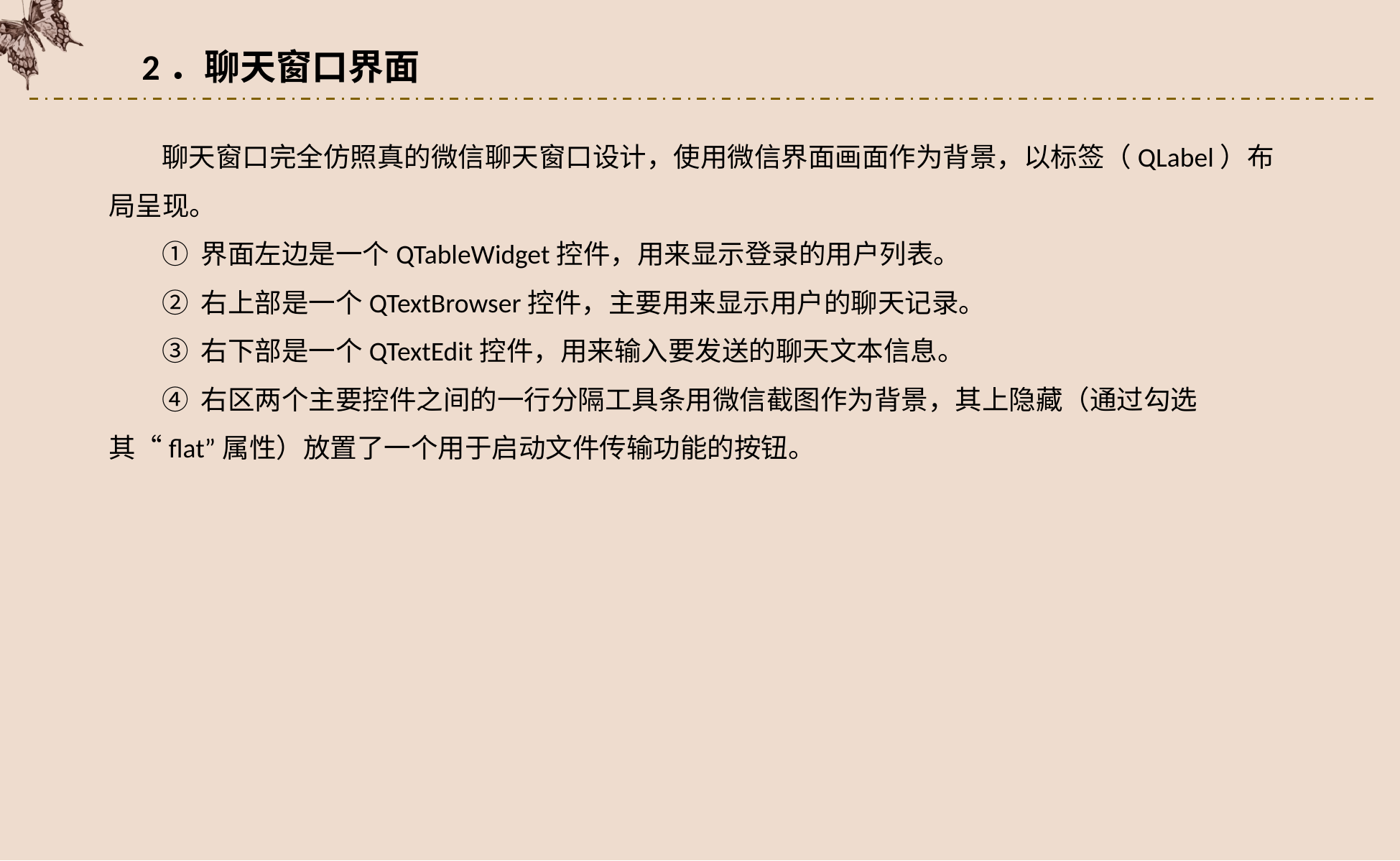

2．聊天窗口界面
聊天窗口完全仿照真的微信聊天窗口设计，使用微信界面画面作为背景，以标签（QLabel）布局呈现。
① 界面左边是一个QTableWidget控件，用来显示登录的用户列表。
② 右上部是一个QTextBrowser控件，主要用来显示用户的聊天记录。
③ 右下部是一个QTextEdit控件，用来输入要发送的聊天文本信息。
④ 右区两个主要控件之间的一行分隔工具条用微信截图作为背景，其上隐藏（通过勾选其“flat”属性）放置了一个用于启动文件传输功能的按钮。